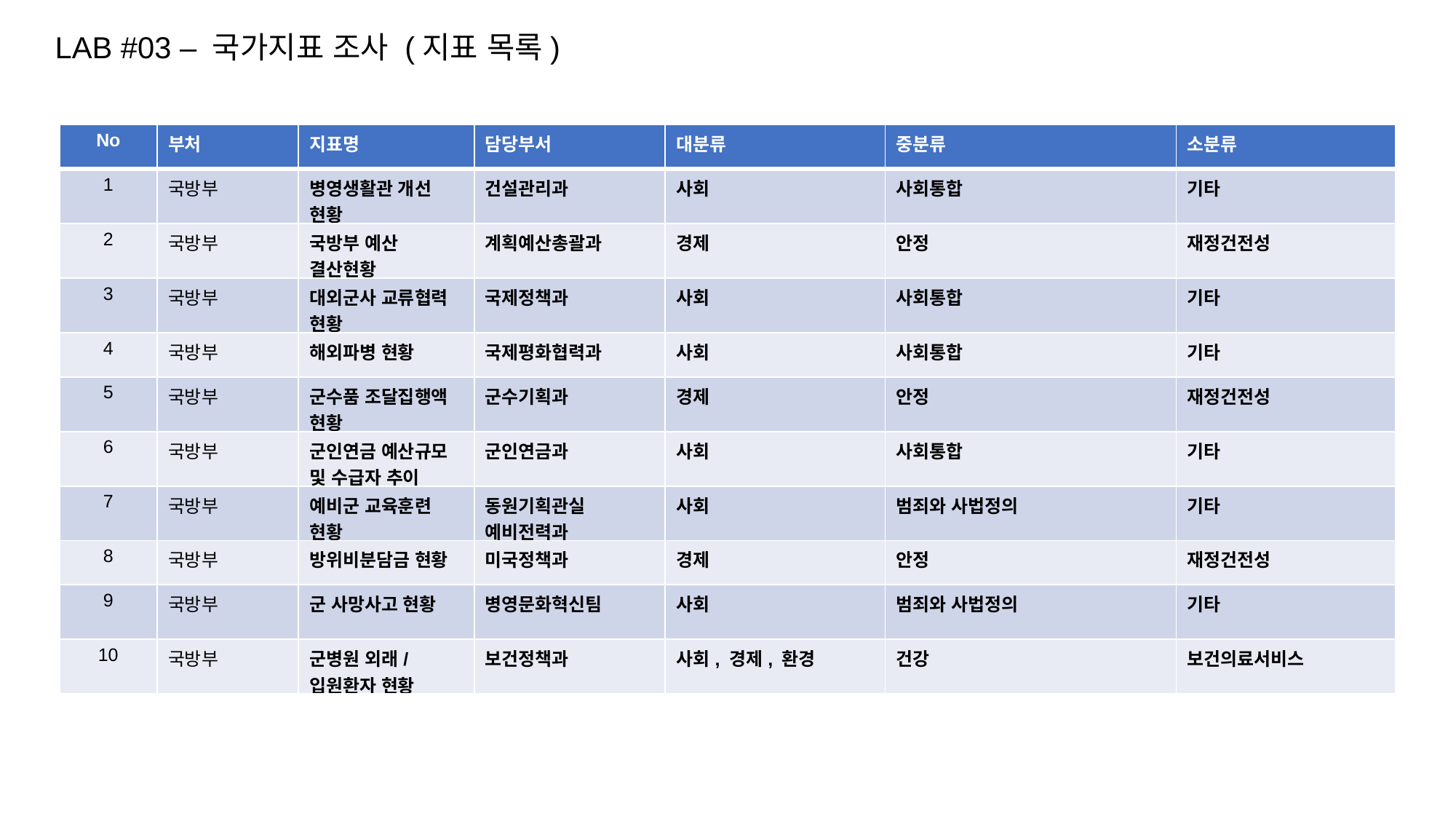

LAB #03 – 국가지표 조사 (지표 목록)
| No | 부처 | 지표명 | 담당부서 | 대분류 | 중분류 | 소분류 |
| --- | --- | --- | --- | --- | --- | --- |
| 1 | 국방부 | 병영생활관 개선 현황 | 건설관리과 | 사회 | 사회통합 | 기타 |
| 2 | 국방부 | 국방부 예산 결산현황 | 계획예산총괄과 | 경제 | 안정 | 재정건전성 |
| 3 | 국방부 | 대외군사 교류협력 현황 | 국제정책과 | 사회 | 사회통합 | 기타 |
| 4 | 국방부 | 해외파병 현황 | 국제평화협력과 | 사회 | 사회통합 | 기타 |
| 5 | 국방부 | 군수품 조달집행액 현황 | 군수기획과 | 경제 | 안정 | 재정건전성 |
| 6 | 국방부 | 군인연금 예산규모 및 수급자 추이 | 군인연금과 | 사회 | 사회통합 | 기타 |
| 7 | 국방부 | 예비군 교육훈련 현황 | 동원기획관실 예비전력과 | 사회 | 범죄와 사법정의 | 기타 |
| 8 | 국방부 | 방위비분담금 현황 | 미국정책과 | 경제 | 안정 | 재정건전성 |
| 9 | 국방부 | 군 사망사고 현황 | 병영문화혁신팀 | 사회 | 범죄와 사법정의 | 기타 |
| 10 | 국방부 | 군병원 외래/입원환자 현황 | 보건정책과 | 사회, 경제, 환경 | 건강 | 보건의료서비스 |